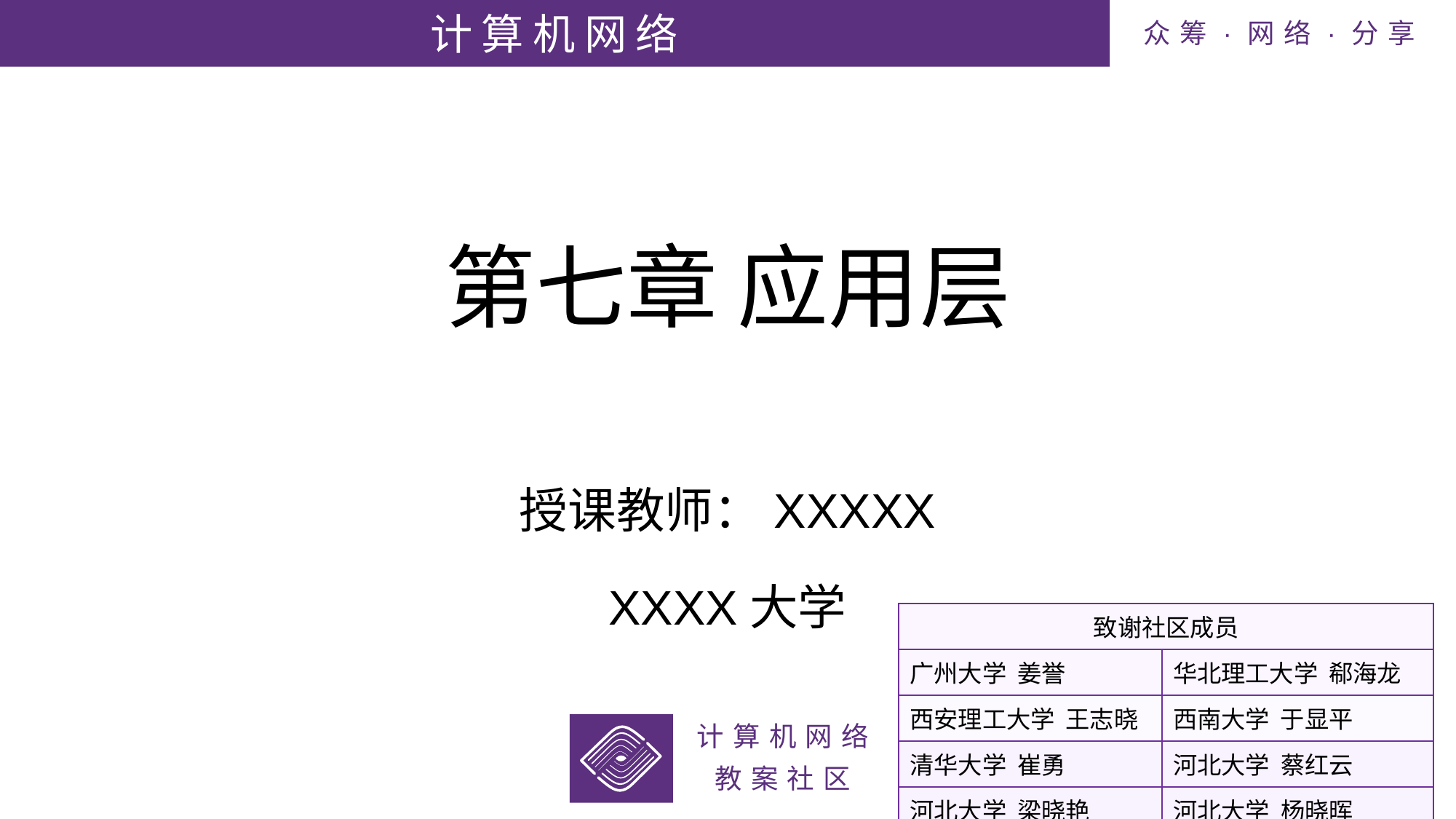

# 第七章 应用层
授课教师：XXXXX
XXXX大学
| 致谢社区成员 |  |
| --- | --- |
| 广州大学 姜誉 | 华北理工大学 郗海龙 |
| 西安理工大学 王志晓 | 西南大学 于显平 |
| 清华大学 崔勇 | 河北大学 蔡红云 |
| 河北大学 梁晓艳 | 河北大学 杨晓晖 |